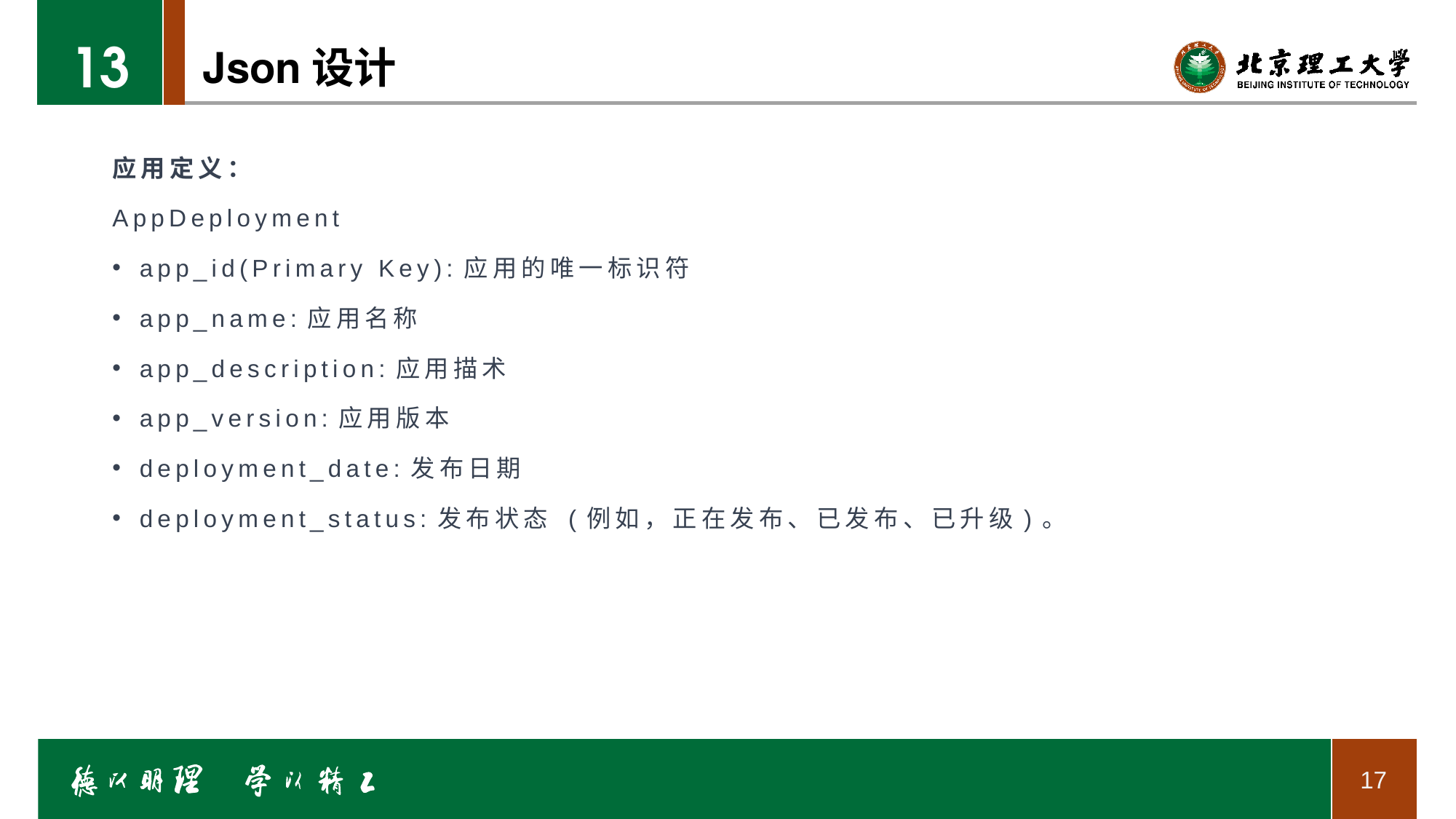

13
# Json设计
应用定义：
AppDeployment
app_id(Primary Key):应用的唯一标识符
app_name:应用名称
app_description:应用描术
app_version:应用版本
deployment_date:发布日期
deployment_status:发布状态 (例如，正在发布、已发布、已升级)。